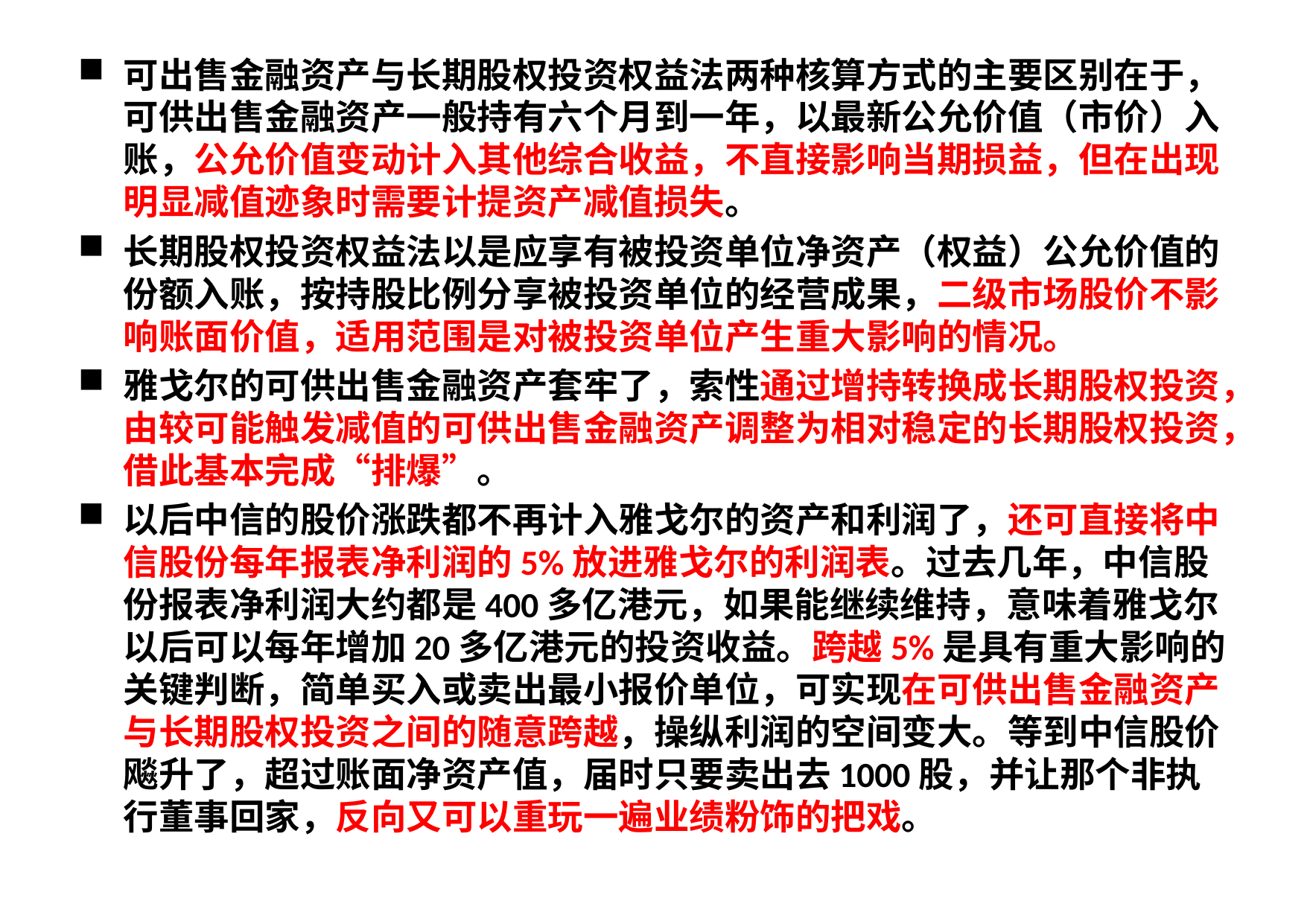

可出售金融资产与长期股权投资权益法两种核算方式的主要区别在于，可供出售金融资产一般持有六个月到一年，以最新公允价值（市价）入账，公允价值变动计入其他综合收益，不直接影响当期损益，但在出现明显减值迹象时需要计提资产减值损失。
长期股权投资权益法以是应享有被投资单位净资产（权益）公允价值的份额入账，按持股比例分享被投资单位的经营成果，二级市场股价不影响账面价值，适用范围是对被投资单位产生重大影响的情况。
雅戈尔的可供出售金融资产套牢了，索性通过增持转换成长期股权投资，由较可能触发减值的可供出售金融资产调整为相对稳定的长期股权投资，借此基本完成“排爆”。
以后中信的股价涨跌都不再计入雅戈尔的资产和利润了，还可直接将中信股份每年报表净利润的5%放进雅戈尔的利润表。过去几年，中信股份报表净利润大约都是400多亿港元，如果能继续维持，意味着雅戈尔以后可以每年增加20多亿港元的投资收益。跨越5%是具有重大影响的关键判断，简单买入或卖出最小报价单位，可实现在可供出售金融资产与长期股权投资之间的随意跨越，操纵利润的空间变大。等到中信股价飚升了，超过账面净资产值，届时只要卖出去1000股，并让那个非执行董事回家，反向又可以重玩一遍业绩粉饰的把戏。
15